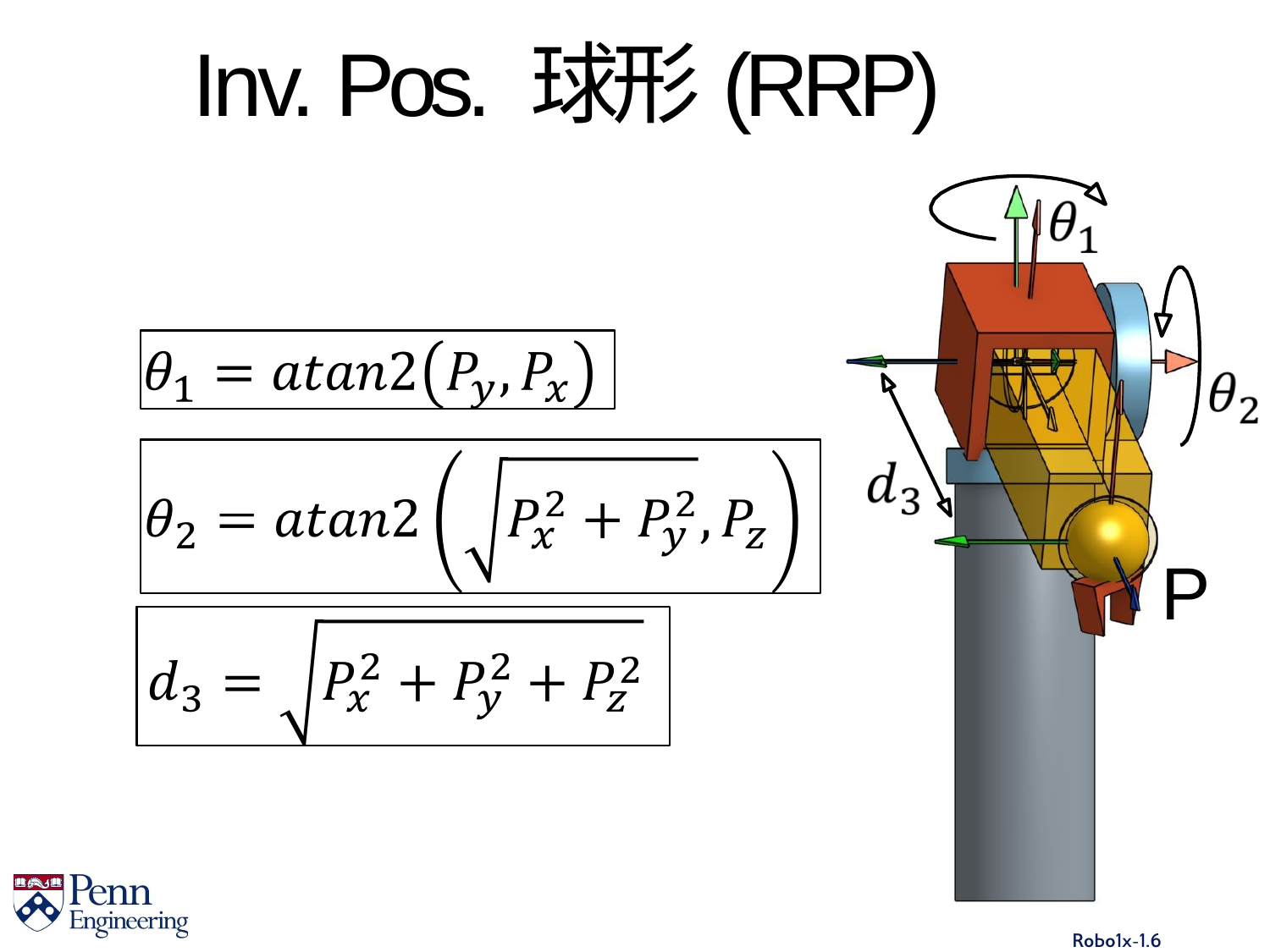

# Inv. Pos. 球形(RRP)

Robo1x-1.6	31

P